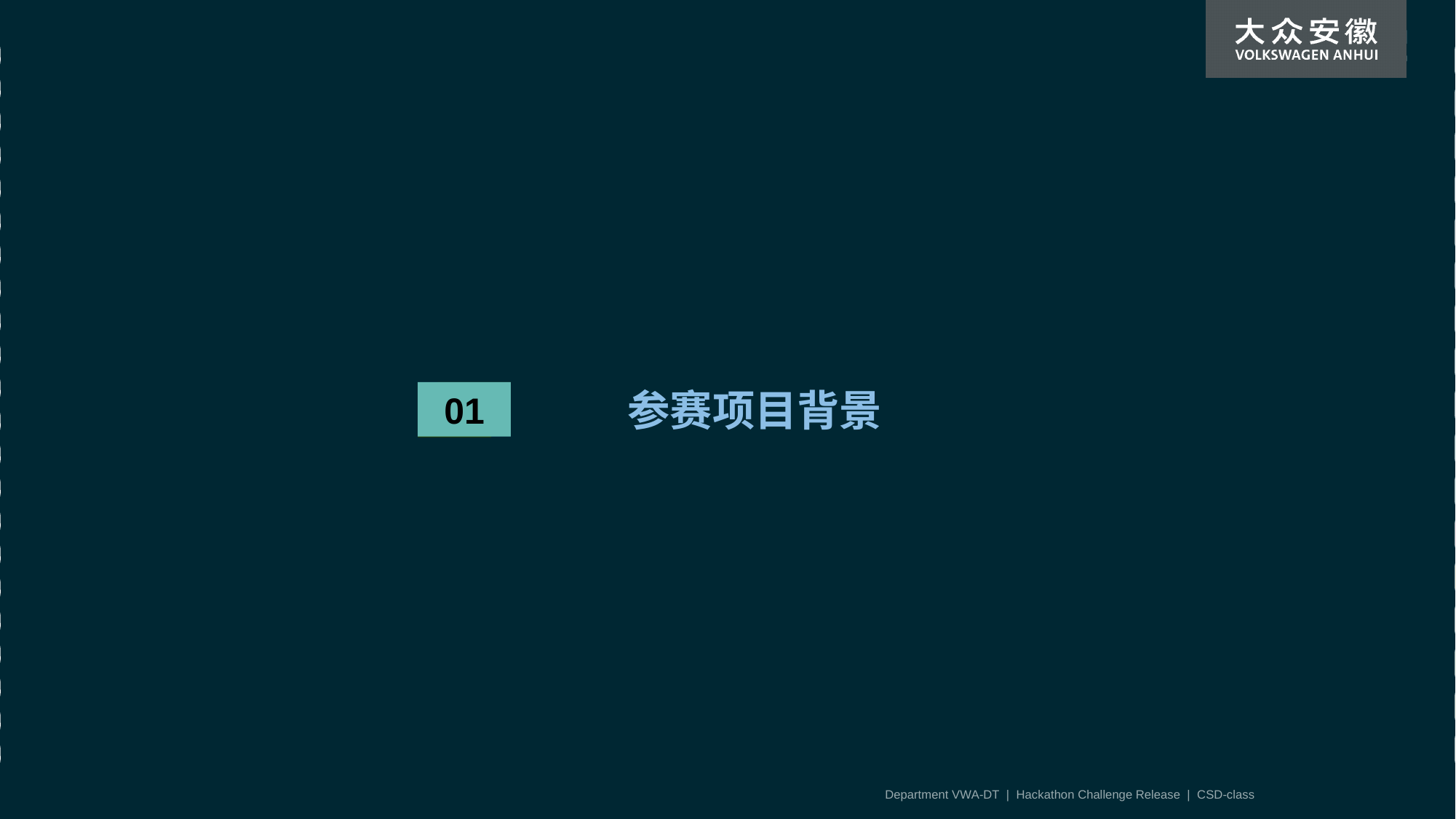

参赛项目背景

01

3
Department VWA-DT  |  Hackathon Challenge Release  |  CSD-class